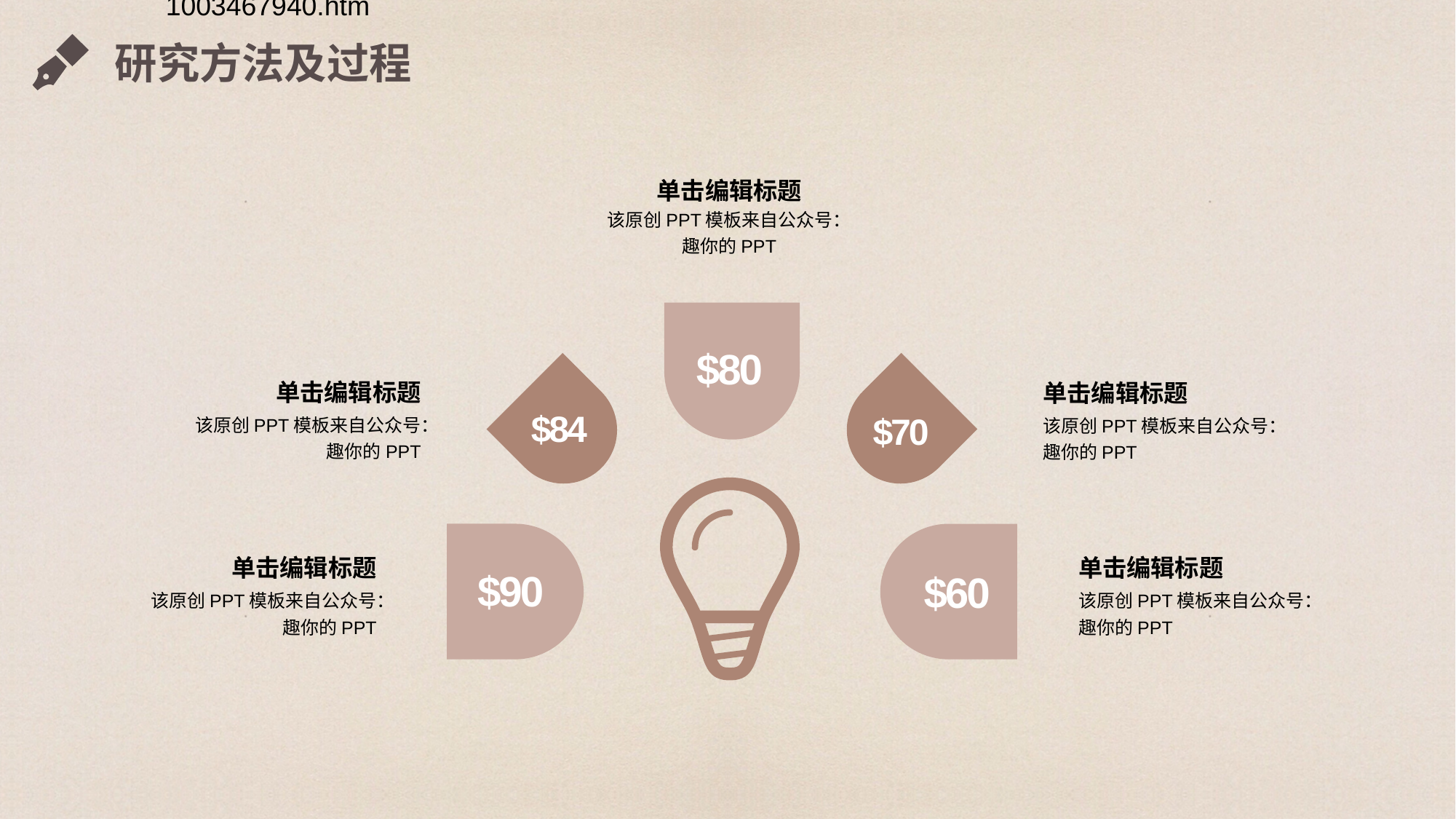

研究方法及过程

单击编辑标题
该原创PPT模板来自公众号：趣你的PPT

$80
单击编辑标题
单击编辑标题
该原创PPT模板来自公众号：趣你的PPT

$84

$70
该原创PPT模板来自公众号：趣你的PPT

$60

$90
单击编辑标题
单击编辑标题
该原创PPT模板来自公众号：趣你的PPT
该原创PPT模板来自公众号：趣你的PPT